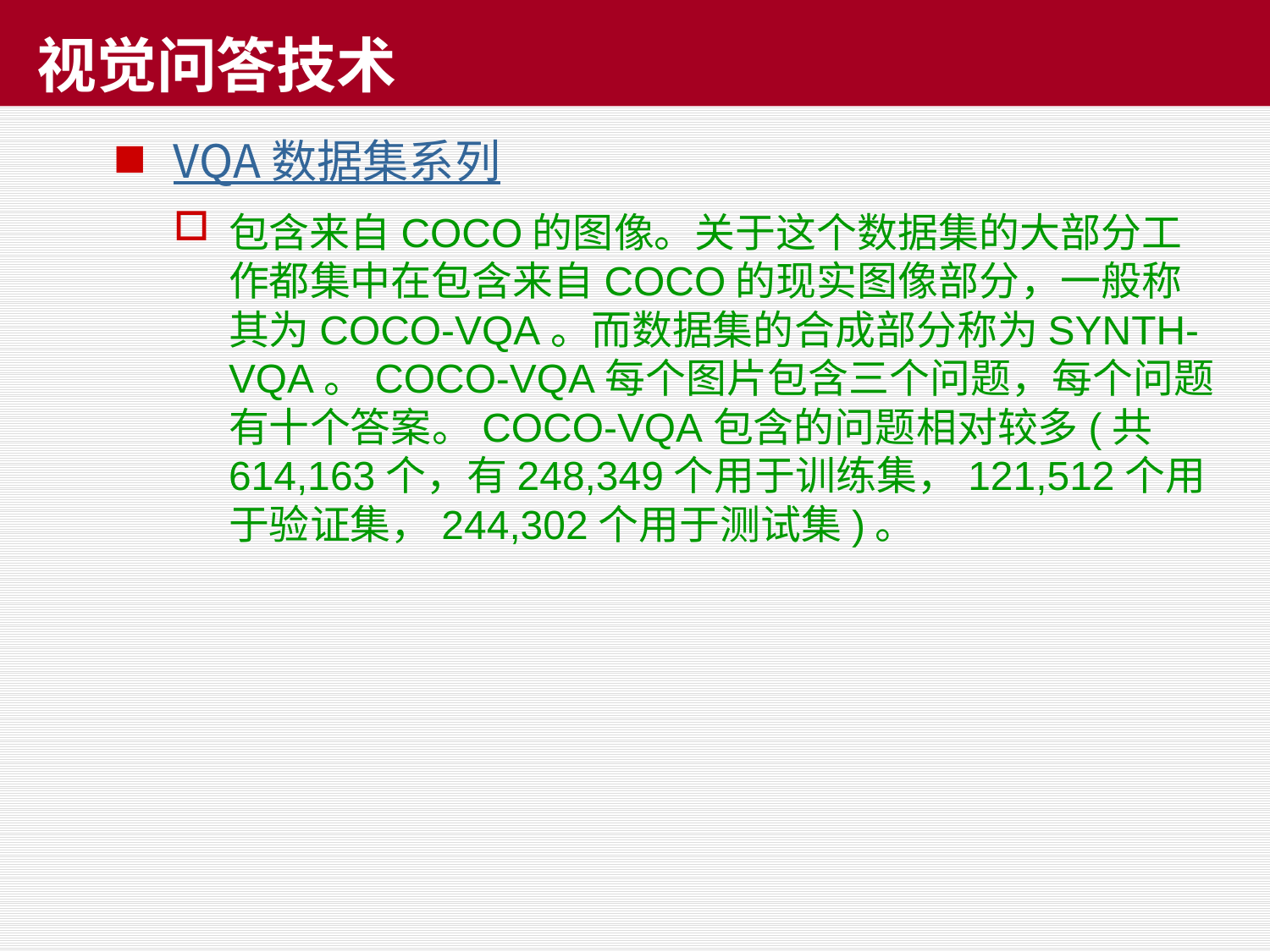

# 视觉问答技术
VQA 数据集系列
包含来自COCO的图像。关于这个数据集的大部分工作都集中在包含来自COCO的现实图像部分，一般称其为COCO-VQA。而数据集的合成部分称为SYNTH-VQA。COCO-VQA每个图片包含三个问题，每个问题有十个答案。COCO-VQA包含的问题相对较多(共614,163个，有248,349个用于训练集，121,512个用于验证集，244,302个用于测试集)。